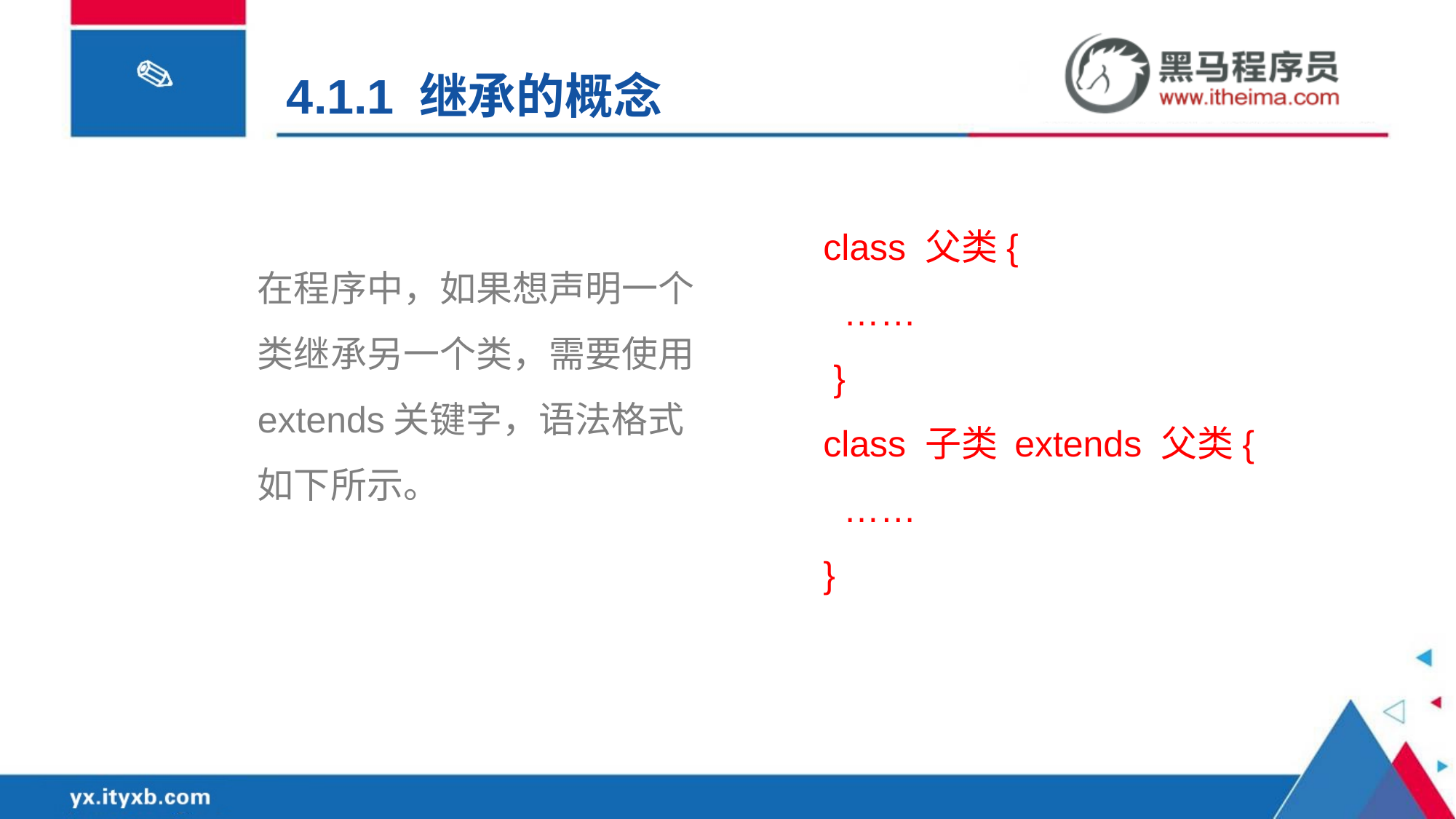

4.1.1 继承的概念
class 父类{
  ……
 }
class 子类 extends 父类{
  ……
}
在程序中，如果想声明一个类继承另一个类，需要使用extends关键字，语法格式如下所示。